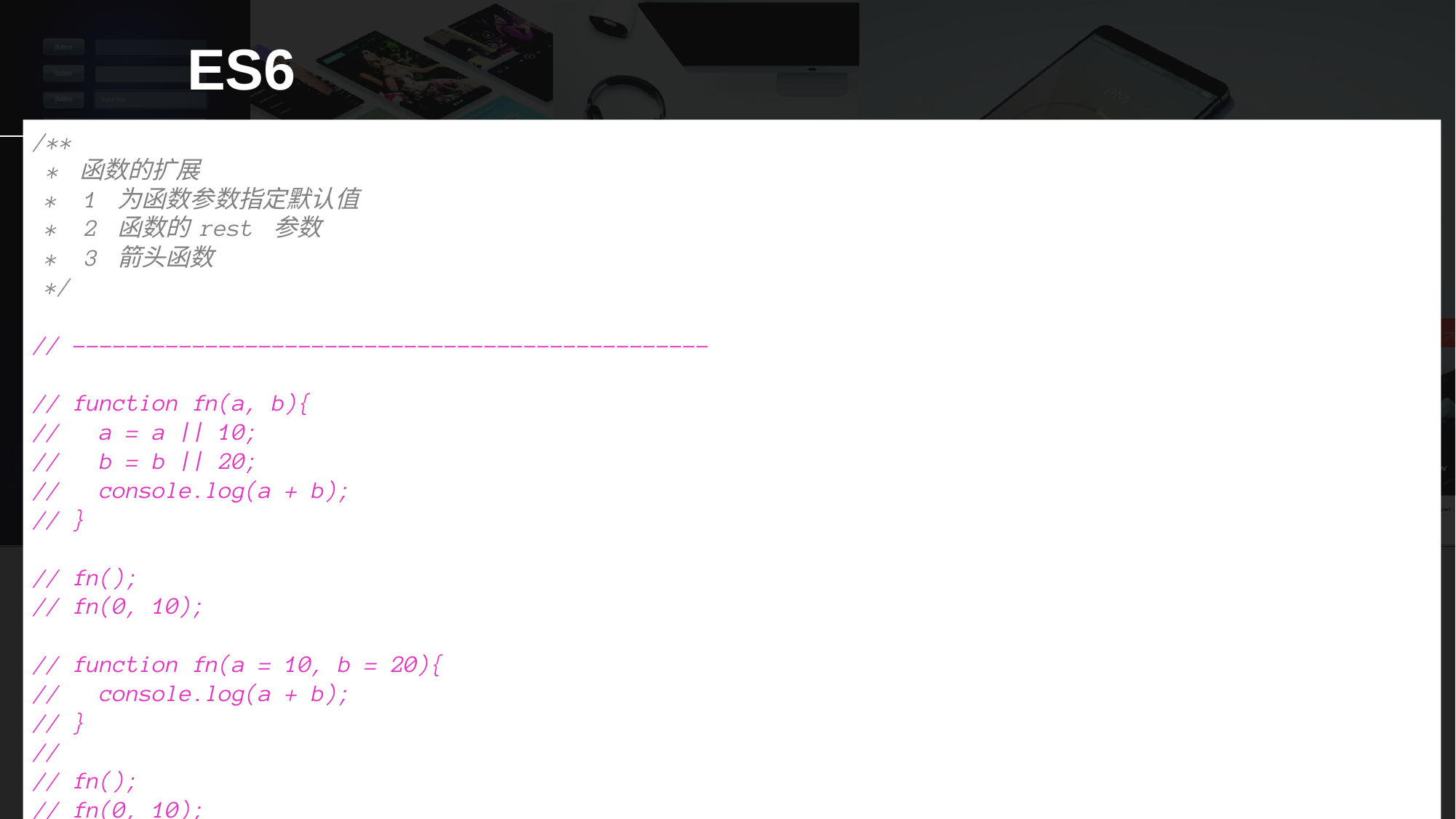

ES6

/**
 * 函数的扩展
 *  1 为函数参数指定默认值
 *  2 函数的 rest 参数
 *  3 箭头函数
 */
// ------------------------------------------------
// function fn(a, b){
//   a = a || 10;
//   b = b || 20;
//   console.log(a + b);
// }
// fn();
// fn(0, 10);
// function fn(a = 10, b = 20){
//   console.log(a + b);
// }
//
// fn();
// fn(0, 10);